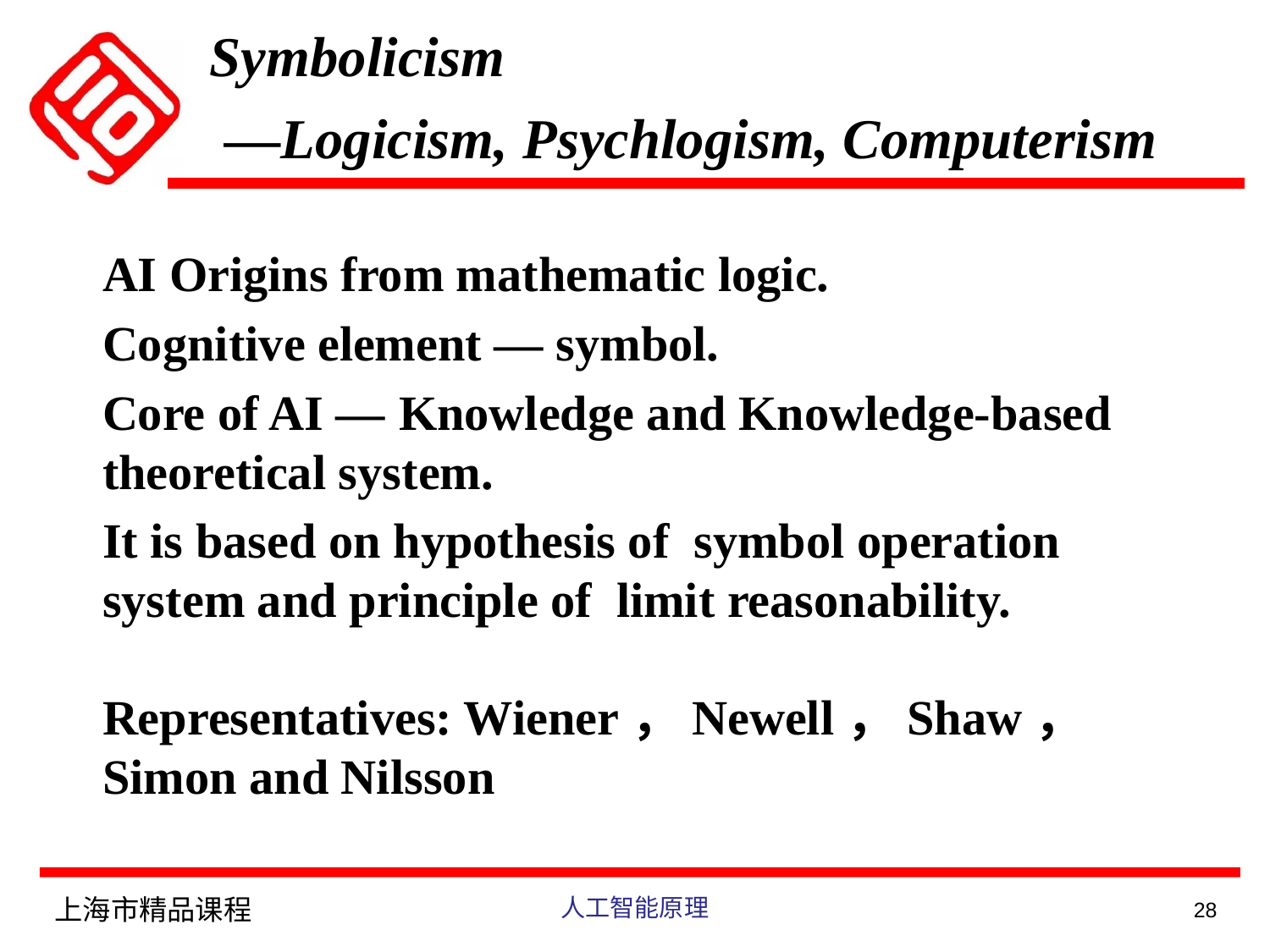

Symbolicism
      —Logicism, Psychlogism, Computerism
AI Origins from mathematic logic.
Cognitive element — symbol.
Core of AI — Knowledge and Knowledge-based theoretical system.
It is based on hypothesis of  symbol operation system and principle of  limit reasonability.
Representatives: Wiener，Newell，Shaw， Simon and Nilsson
上海市精品课程
人工智能原理
28